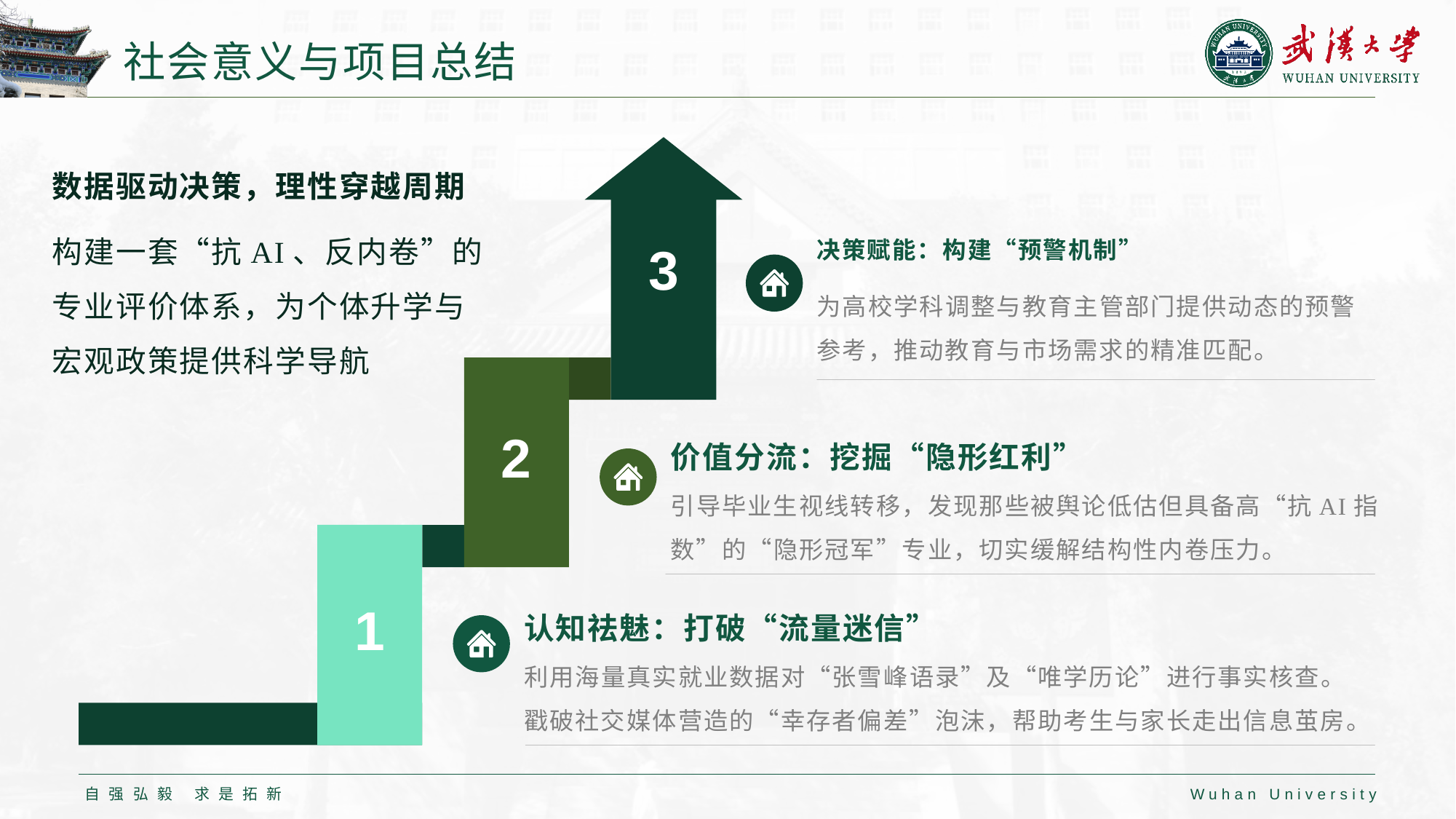

# 社会意义与项目总结
3
数据驱动决策，理性穿越周期

构建一套“抗AI、反内卷”的专业评价体系，为个体升学与宏观政策提供科学导航
决策赋能：构建“预警机制”
为高校学科调整与教育主管部门提供动态的预警参考，推动教育与市场需求的精准匹配。

2

价值分流：挖掘“隐形红利”
引导毕业生视线转移，发现那些被舆论低估但具备高“抗AI指数”的“隐形冠军”专业，切实缓解结构性内卷压力。

1

认知祛魅：打破“流量迷信”
利用海量真实就业数据对“张雪峰语录”及“唯学历论”进行事实核查。
戳破社交媒体营造的“幸存者偏差”泡沫，帮助考生与家长走出信息茧房。